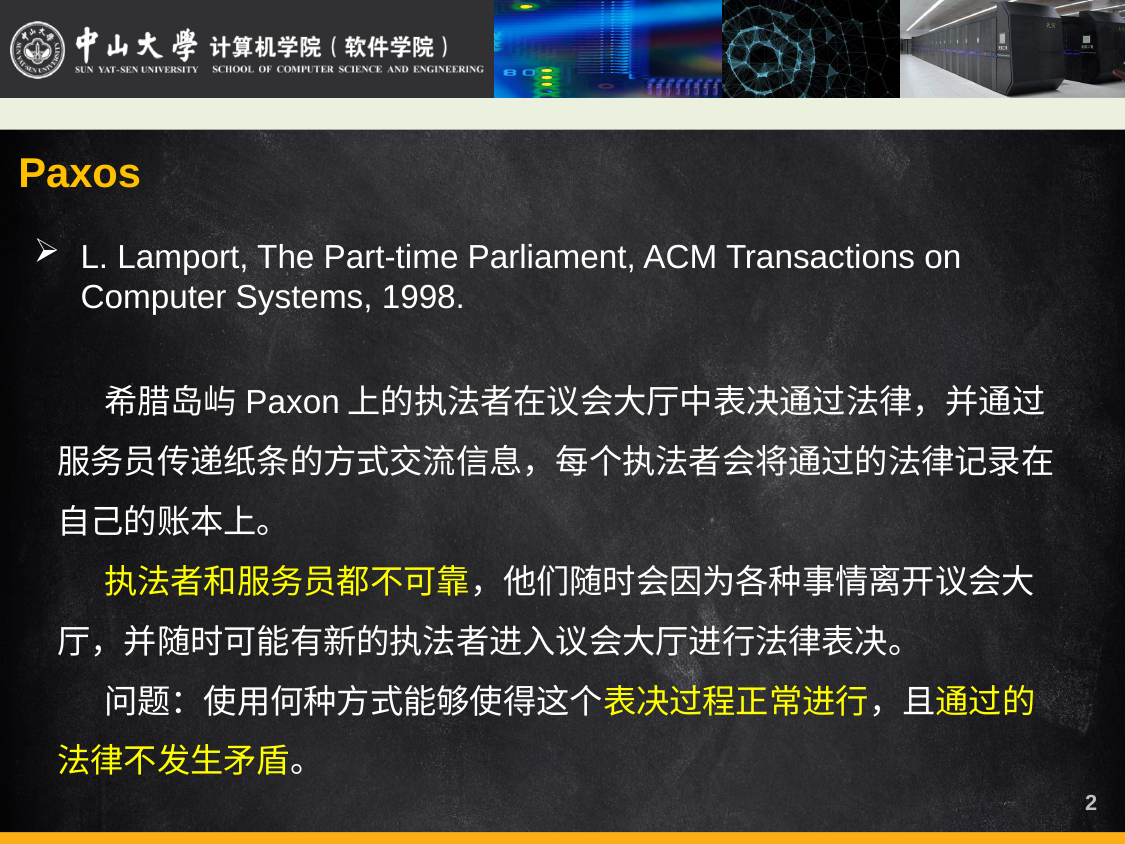

Paxos
L. Lamport, The Part-time Parliament, ACM Transactions on Computer Systems, 1998.
希腊岛屿Paxon上的执法者在议会大厅中表决通过法律，并通过服务员传递纸条的方式交流信息，每个执法者会将通过的法律记录在自己的账本上。
执法者和服务员都不可靠，他们随时会因为各种事情离开议会大厅，并随时可能有新的执法者进入议会大厅进行法律表决。
问题：使用何种方式能够使得这个表决过程正常进行，且通过的法律不发生矛盾。